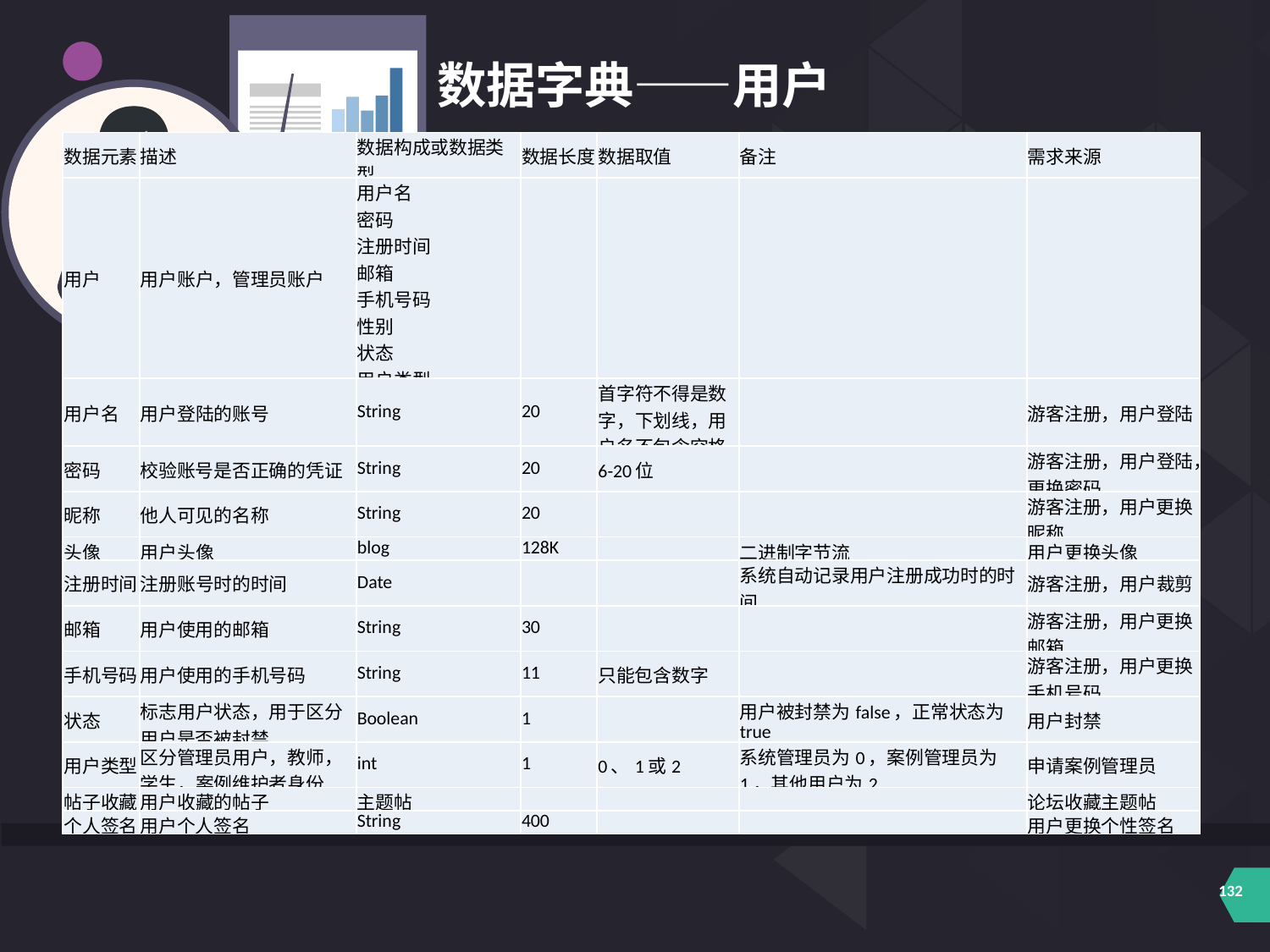

数据字典——用户

| 数据元素 | 描述 | 数据构成或数据类型 | 数据长度 | 数据取值 | 备注 | 需求来源 |
| --- | --- | --- | --- | --- | --- | --- |
| 用户 | 用户账户，管理员账户 | 用户名 密码 注册时间 邮箱 手机号码 性别 状态 用户类型 +0：n帖子收藏 |  |  |  |  |
| 用户名 | 用户登陆的账号 | String | 20 | 首字符不得是数字，下划线，用户名不包含空格 |  | 游客注册，用户登陆 |
| 密码 | 校验账号是否正确的凭证 | String | 20 | 6-20位 |  | 游客注册，用户登陆，更换密码 |
| 昵称 | 他人可见的名称 | String | 20 |  |  | 游客注册，用户更换昵称 |
| 头像 | 用户头像 | blog | 128K |  | 二进制字节流 | 用户更换头像 |
| 注册时间 | 注册账号时的时间 | Date |  |  | 系统自动记录用户注册成功时的时间 | 游客注册，用户裁剪 |
| 邮箱 | 用户使用的邮箱 | String | 30 |  |  | 游客注册，用户更换邮箱 |
| 手机号码 | 用户使用的手机号码 | String | 11 | 只能包含数字 |  | 游客注册，用户更换手机号码 |
| 状态 | 标志用户状态，用于区分用户是否被封禁 | Boolean | 1 |  | 用户被封禁为false，正常状态为true | 用户封禁 |
| 用户类型 | 区分管理员用户，教师，学生，案例维护者身份 | int | 1 | 0、1或2 | 系统管理员为0，案例管理员为1，其他用户为2 | 申请案例管理员 |
| 帖子收藏 | 用户收藏的帖子 | 主题帖 |  |  |  | 论坛收藏主题帖 |
| 个人签名 | 用户个人签名 | String | 400 |  |  | 用户更换个性签名 |